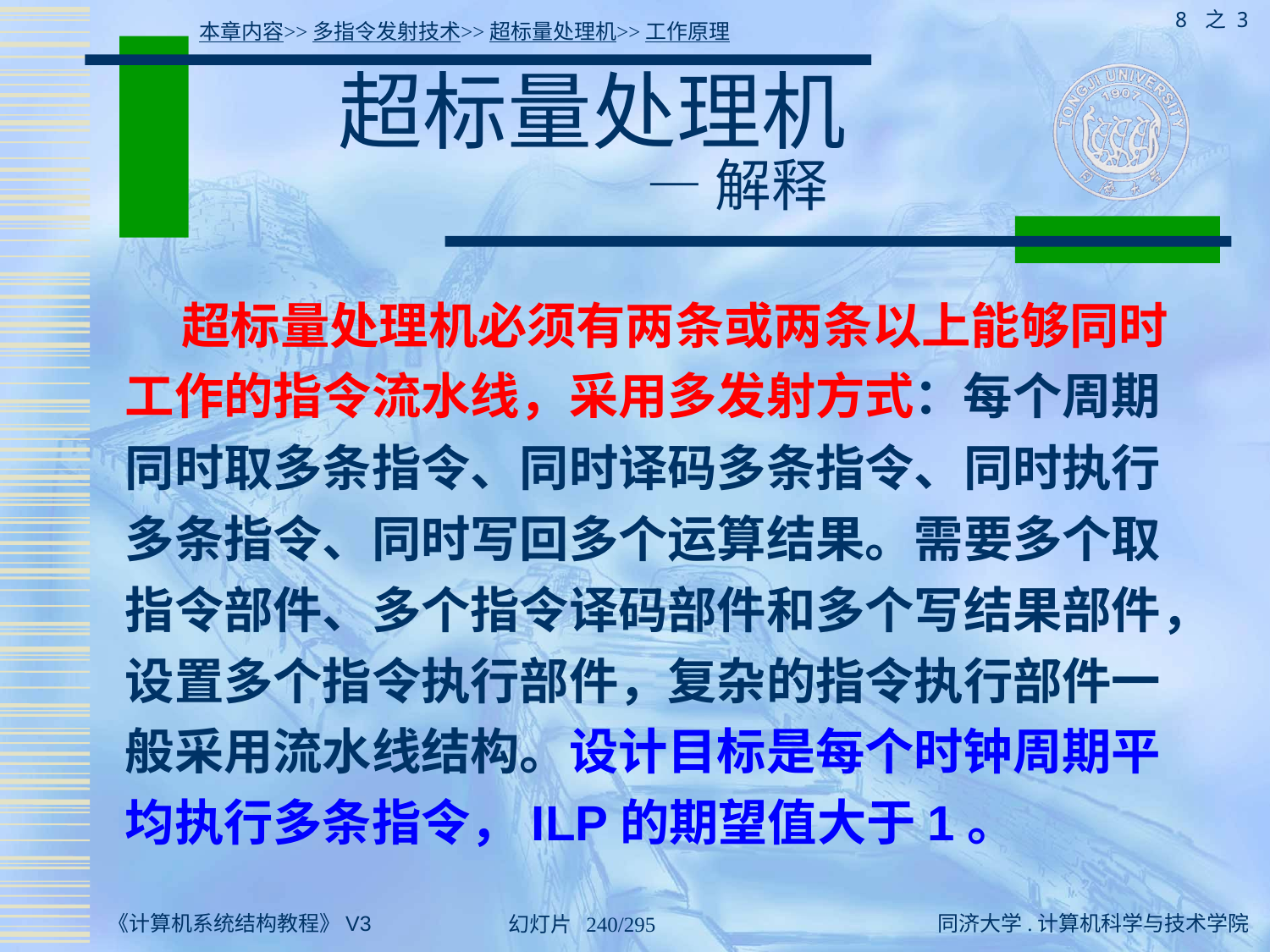

8 之 3
本章内容>>多指令发射技术>>超标量处理机>>工作原理
# 超标量处理机 — 解释
    超标量处理机必须有两条或两条以上能够同时工作的指令流水线，采用多发射方式：每个周期同时取多条指令、同时译码多条指令、同时执行多条指令、同时写回多个运算结果。需要多个取指令部件、多个指令译码部件和多个写结果部件，设置多个指令执行部件，复杂的指令执行部件一般采用流水线结构。设计目标是每个时钟周期平均执行多条指令，ILP的期望值大于1。